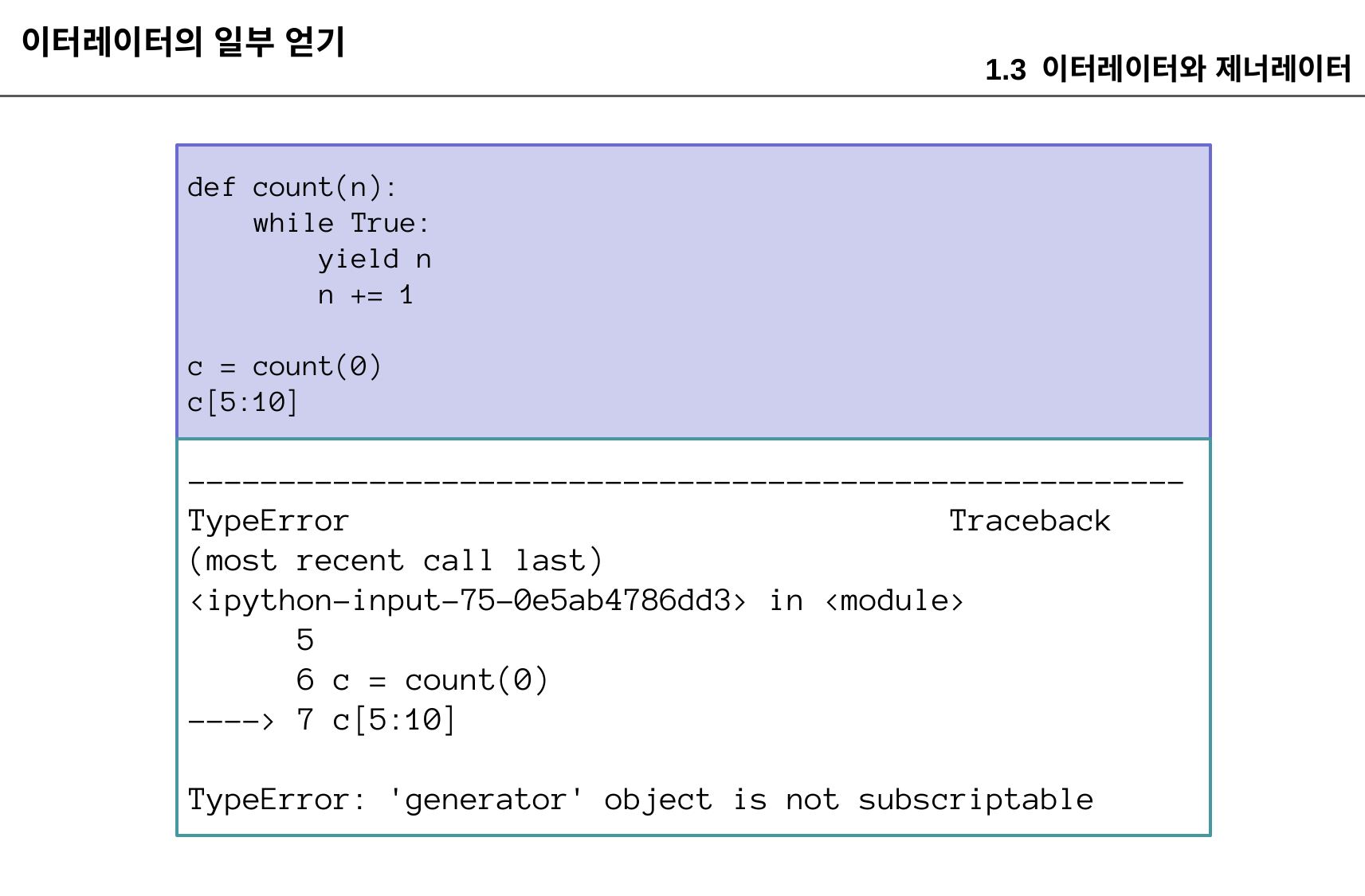

이터레이터의 일부 얻기
1.3 이터레이터와 제너레이터
def count(n):
    while True:
        yield n
        n += 1

c = count(0)
c[5:10]
-------------------------------------------------------TypeError                                 Traceback (most recent call last)
<ipython-input-75-0e5ab4786dd3> in <module>
      5
      6 c = count(0)
----> 7 c[5:10]

TypeError: 'generator' object is not subscriptable